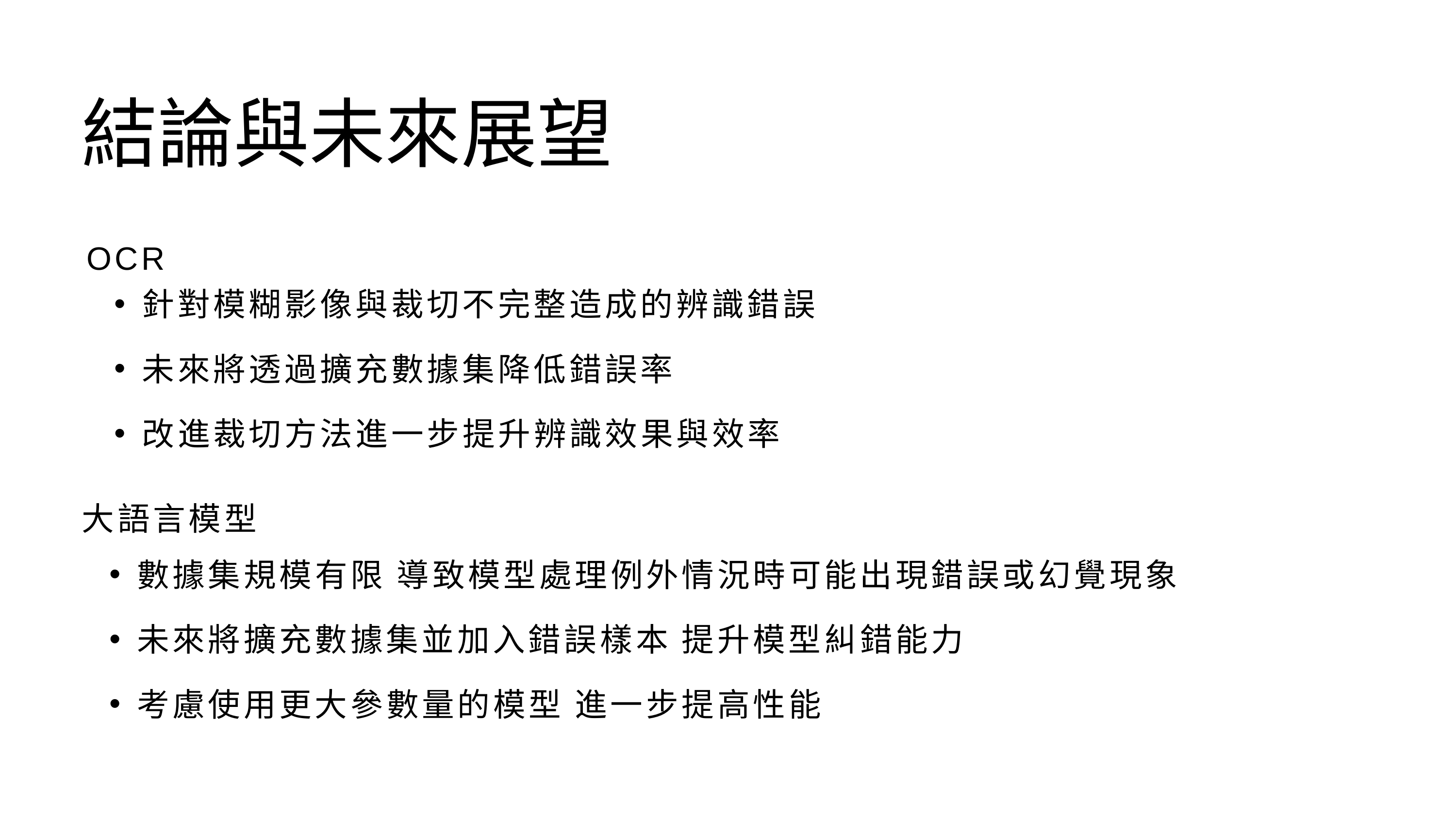

結論與未來展望
OCR
針對模糊影像與裁切不完整造成的辨識錯誤
未來將透過擴充數據集降低錯誤率
改進裁切方法進一步提升辨識效果與效率

大語言模型
數據集規模有限 導致模型處理例外情況時可能出現錯誤或幻覺現象
未來將擴充數據集並加入錯誤樣本 提升模型糾錯能力
考慮使用更大參數量的模型 進一步提高性能